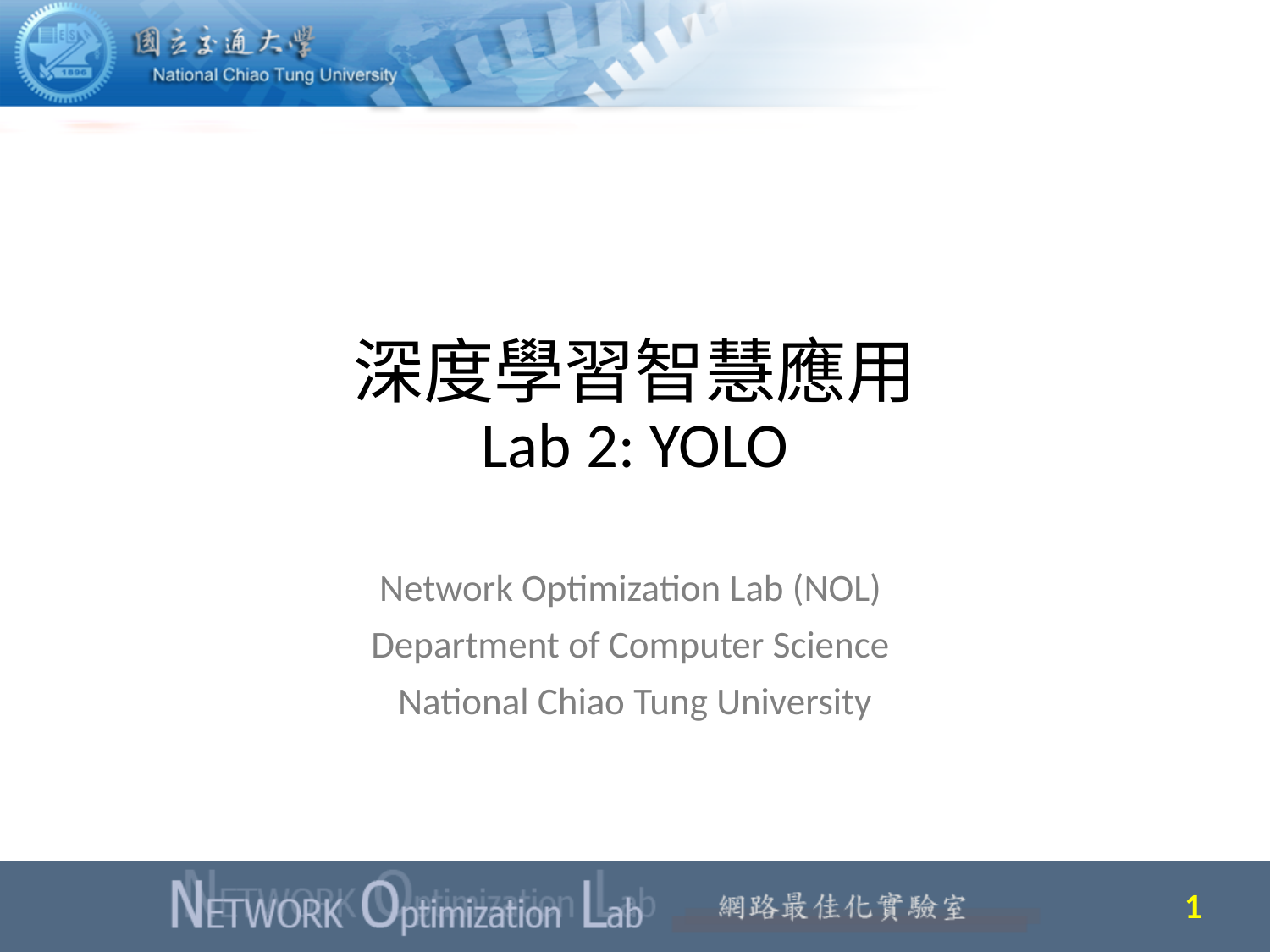

# 深度學習智慧應用 Lab 2: YOLO

Network Optimization Lab (NOL)
Department of Computer Science
National Chiao Tung University